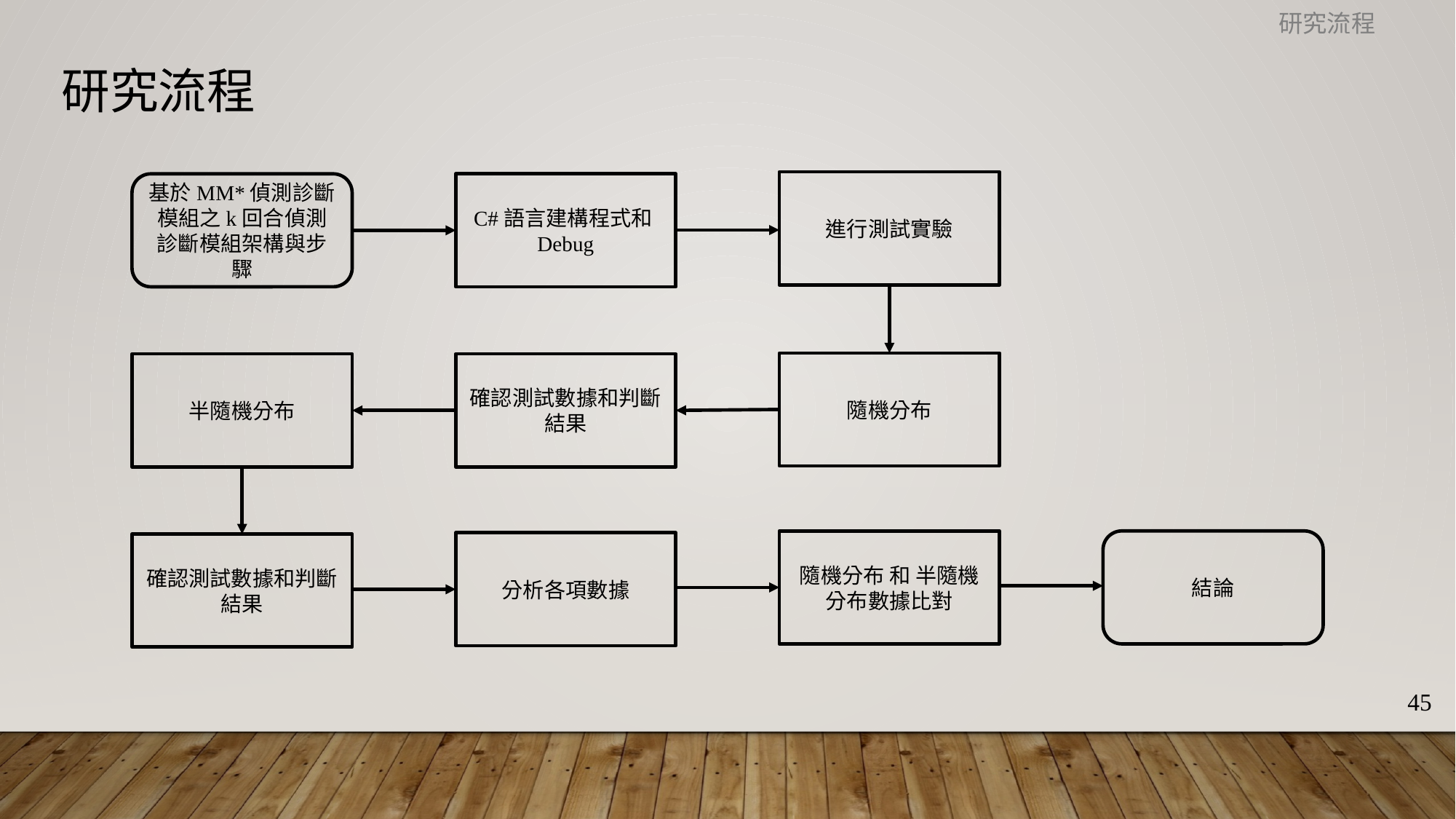

研究流程
研究流程
進行測試實驗
C#語言建構程式和Debug
基於MM*偵測診斷模組之k回合偵測診斷模組架構與步驟
隨機分布
確認測試數據和判斷結果
半隨機分布
結論
隨機分布 和 半隨機分布數據比對
分析各項數據
確認測試數據和判斷結果
45